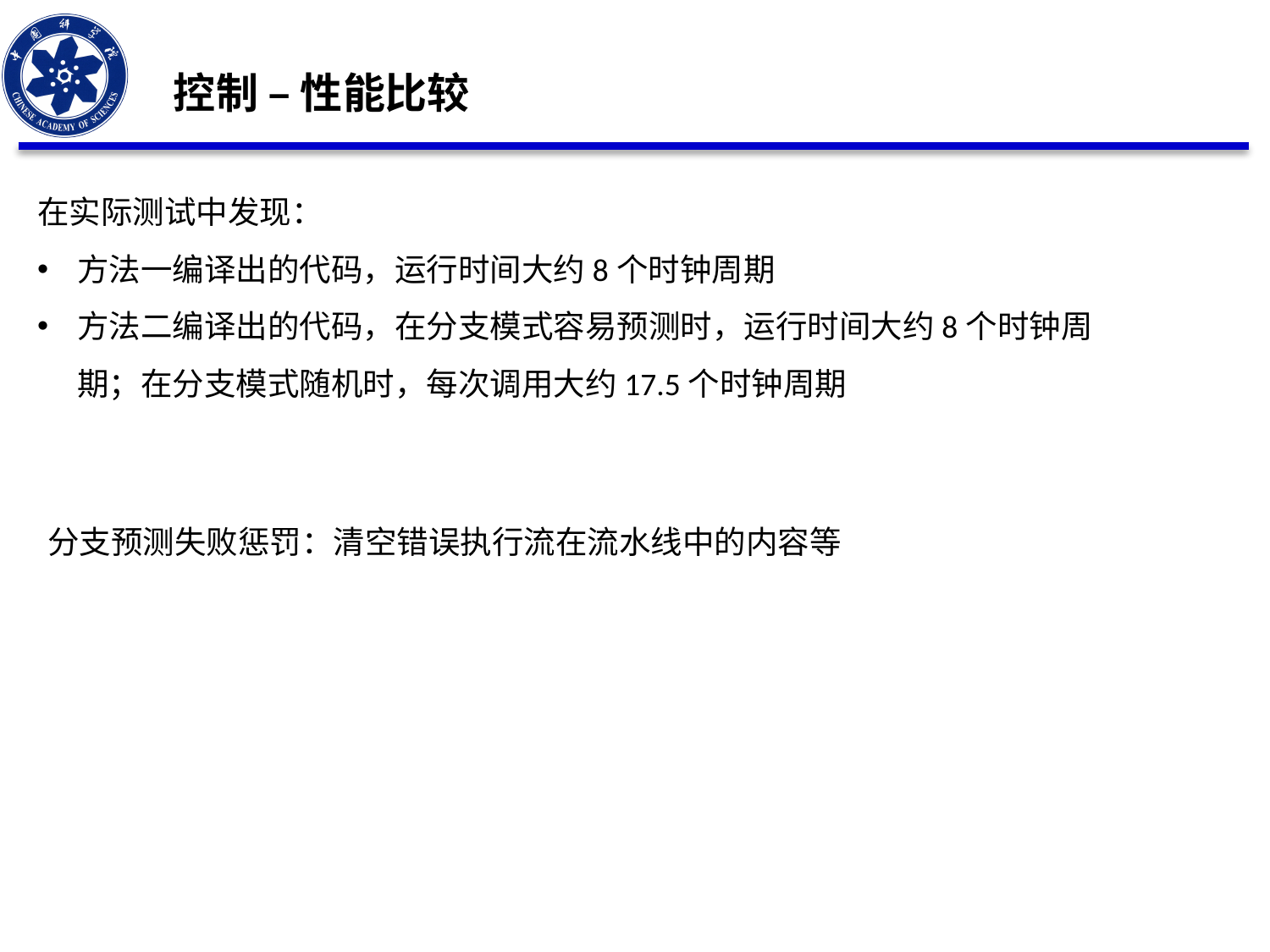

控制 – 性能比较
在实际测试中发现：
方法一编译出的代码，运行时间大约8个时钟周期
方法二编译出的代码，在分支模式容易预测时，运行时间大约8个时钟周期；在分支模式随机时，每次调用大约17.5个时钟周期
分支预测失败惩罚：清空错误执行流在流水线中的内容等